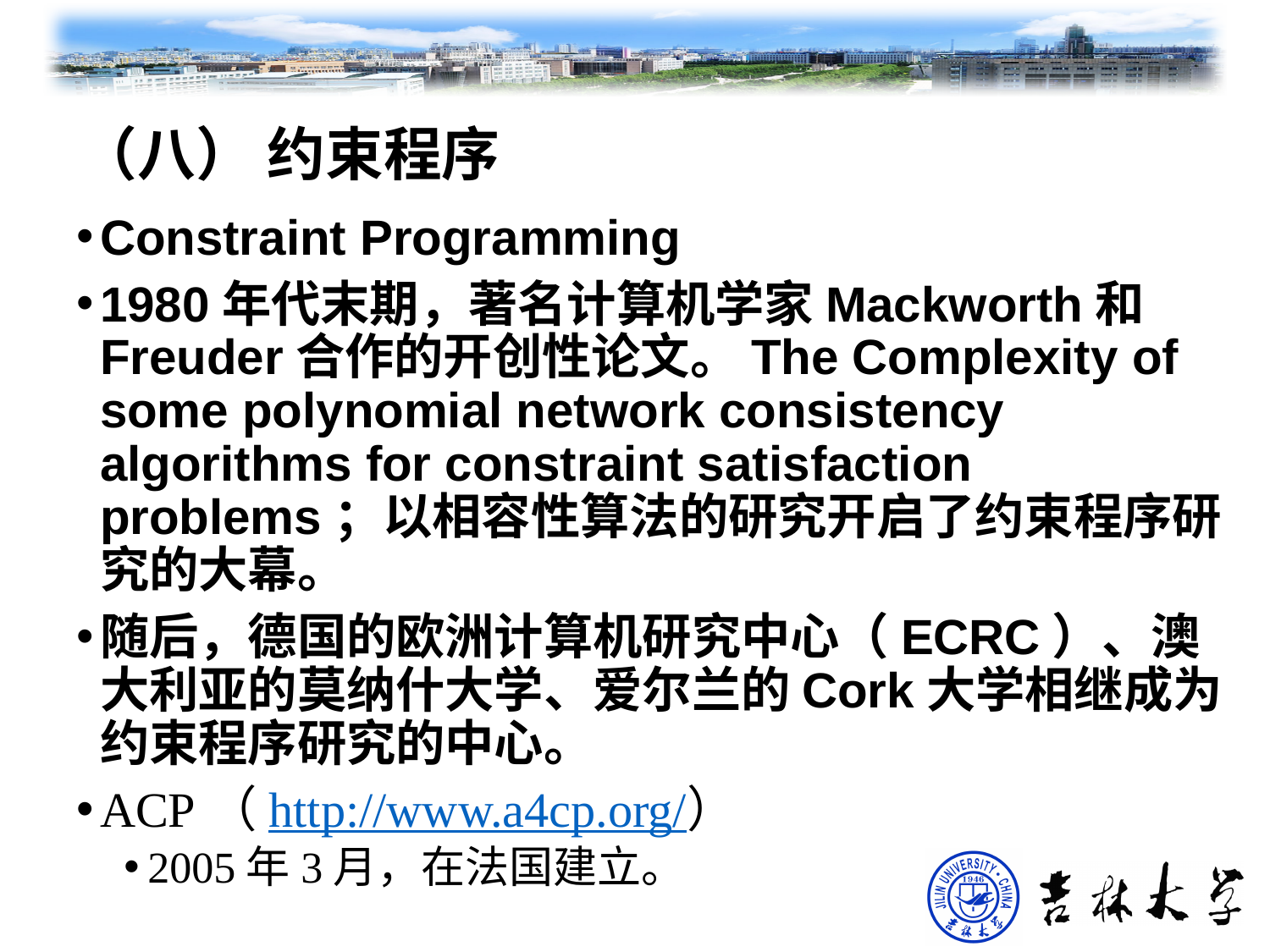

# （八） 约束程序
Constraint Programming
1980年代末期，著名计算机学家Mackworth和Freuder合作的开创性论文。The Complexity of some polynomial network consistency algorithms for constraint satisfaction problems；以相容性算法的研究开启了约束程序研究的大幕。
随后，德国的欧洲计算机研究中心（ECRC）、澳大利亚的莫纳什大学、爱尔兰的Cork大学相继成为约束程序研究的中心。
ACP（http://www.a4cp.org/）
2005年3月，在法国建立。